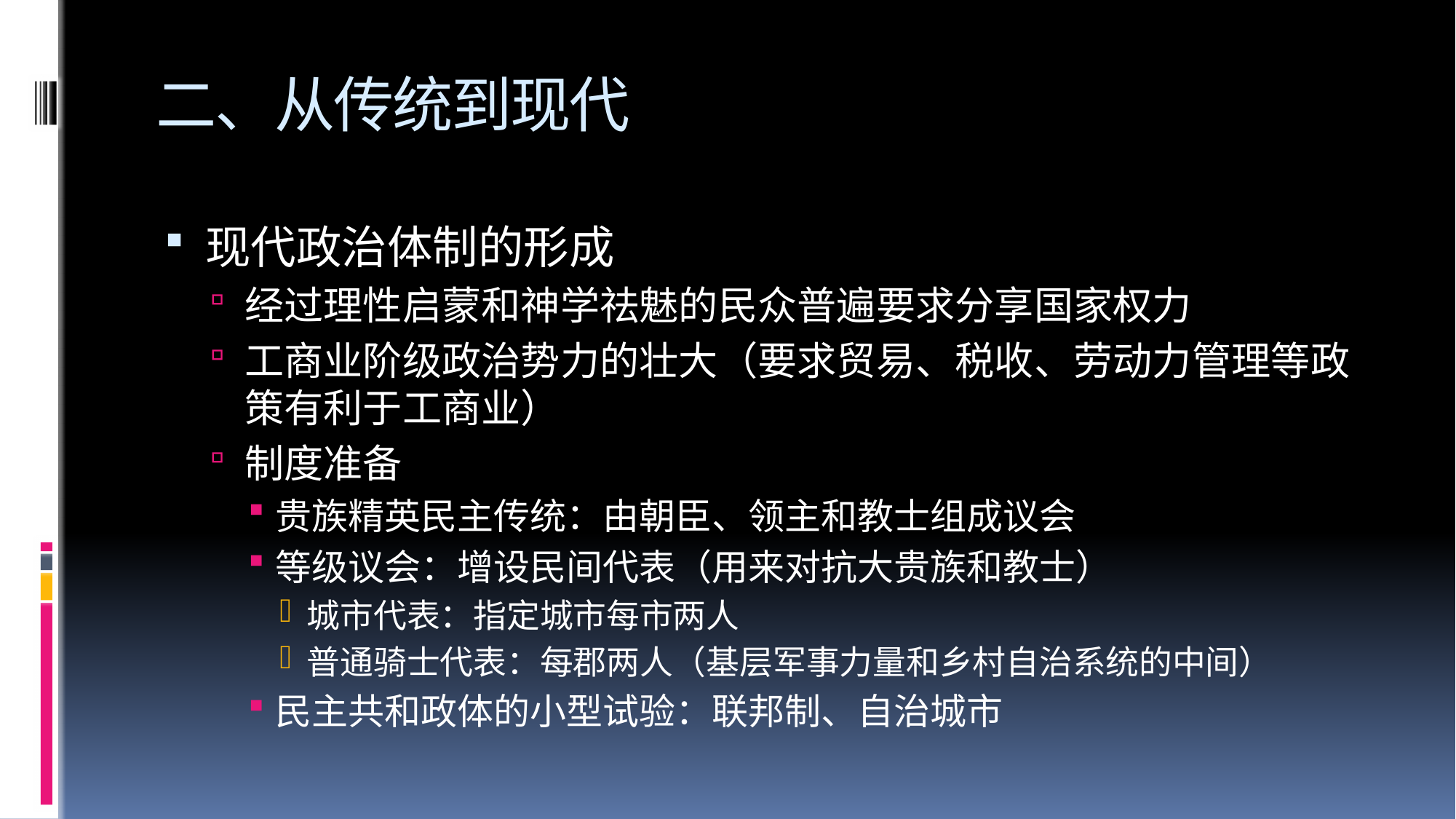

# 二、从传统到现代
现代政治体制的形成
经过理性启蒙和神学祛魅的民众普遍要求分享国家权力
工商业阶级政治势力的壮大（要求贸易、税收、劳动力管理等政策有利于工商业）
制度准备
贵族精英民主传统：由朝臣、领主和教士组成议会
等级议会：增设民间代表（用来对抗大贵族和教士）
城市代表：指定城市每市两人
普通骑士代表：每郡两人（基层军事力量和乡村自治系统的中间）
民主共和政体的小型试验：联邦制、自治城市